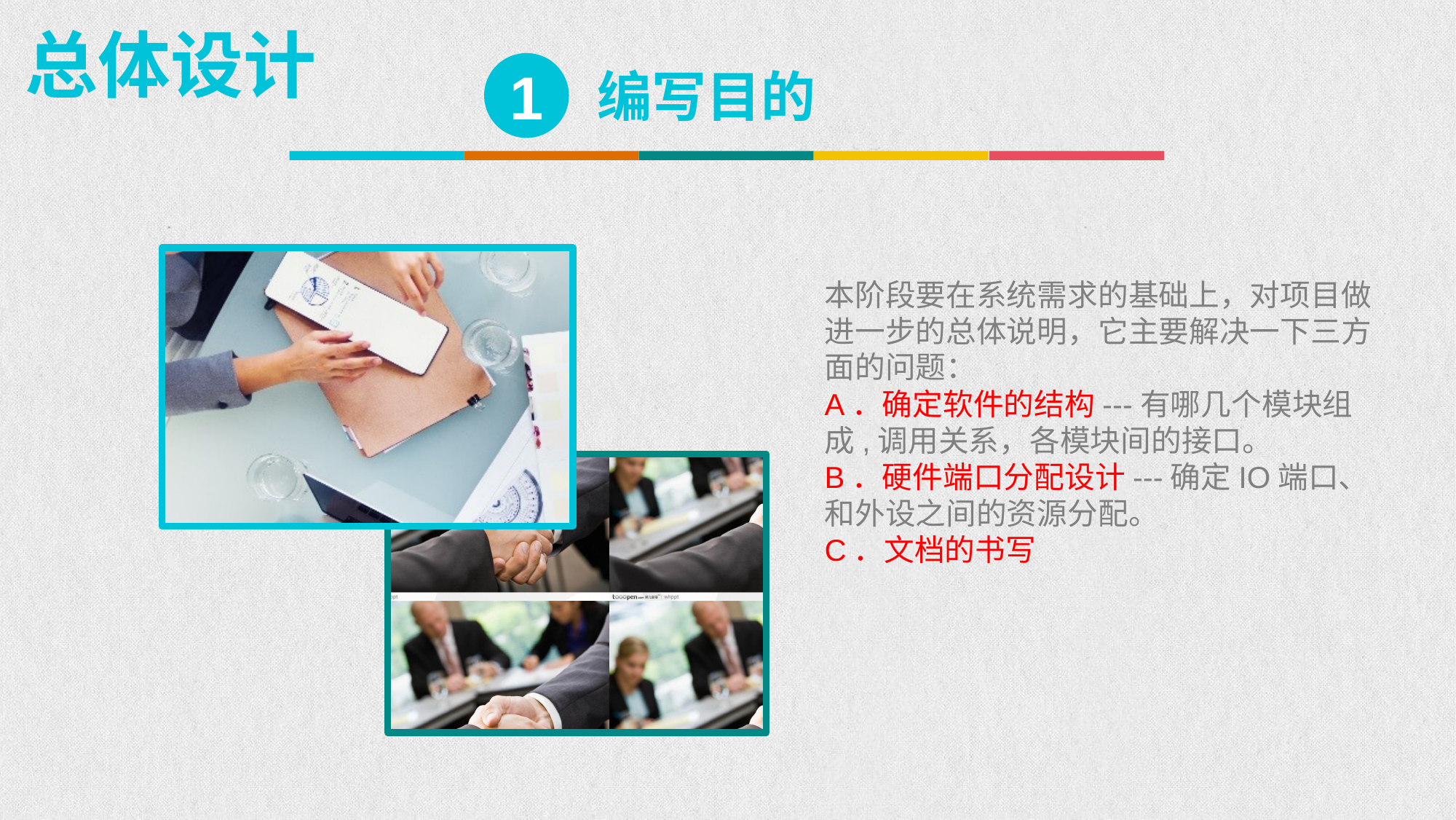

总体设计
1
编写目的

本阶段要在系统需求的基础上，对项目做进一步的总体说明，它主要解决一下三方面的问题：
A．确定软件的结构---有哪几个模块组成,调用关系，各模块间的接口。
B．硬件端口分配设计---确定IO端口、和外设之间的资源分配。
C．文档的书写